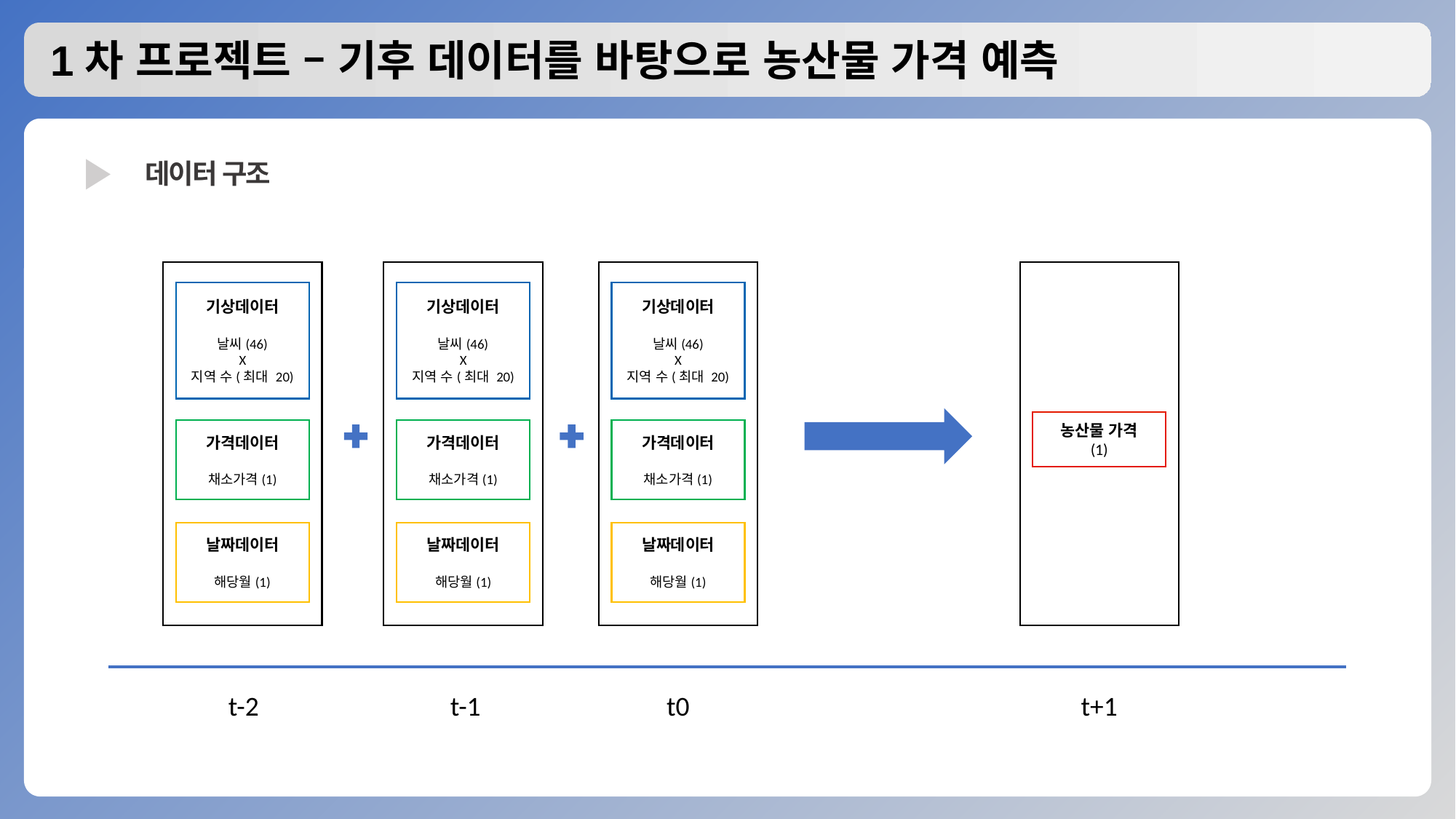

# 1차 프로젝트 – 기후 데이터를 바탕으로 농산물 가격 예측
▶
데이터 구조

기상데이터

날씨(46)
X
지역 수(최대 20)
기상데이터

날씨(46)
X
지역 수(최대 20)
기상데이터

날씨(46)
X
지역 수(최대 20)

농산물 가격
(1)

가격데이터

채소가격(1)
가격데이터

채소가격(1)
가격데이터

채소가격(1)
날짜데이터

해당월(1)
날짜데이터

해당월(1)
날짜데이터

해당월(1)
t-2
t-1
t0
t+1